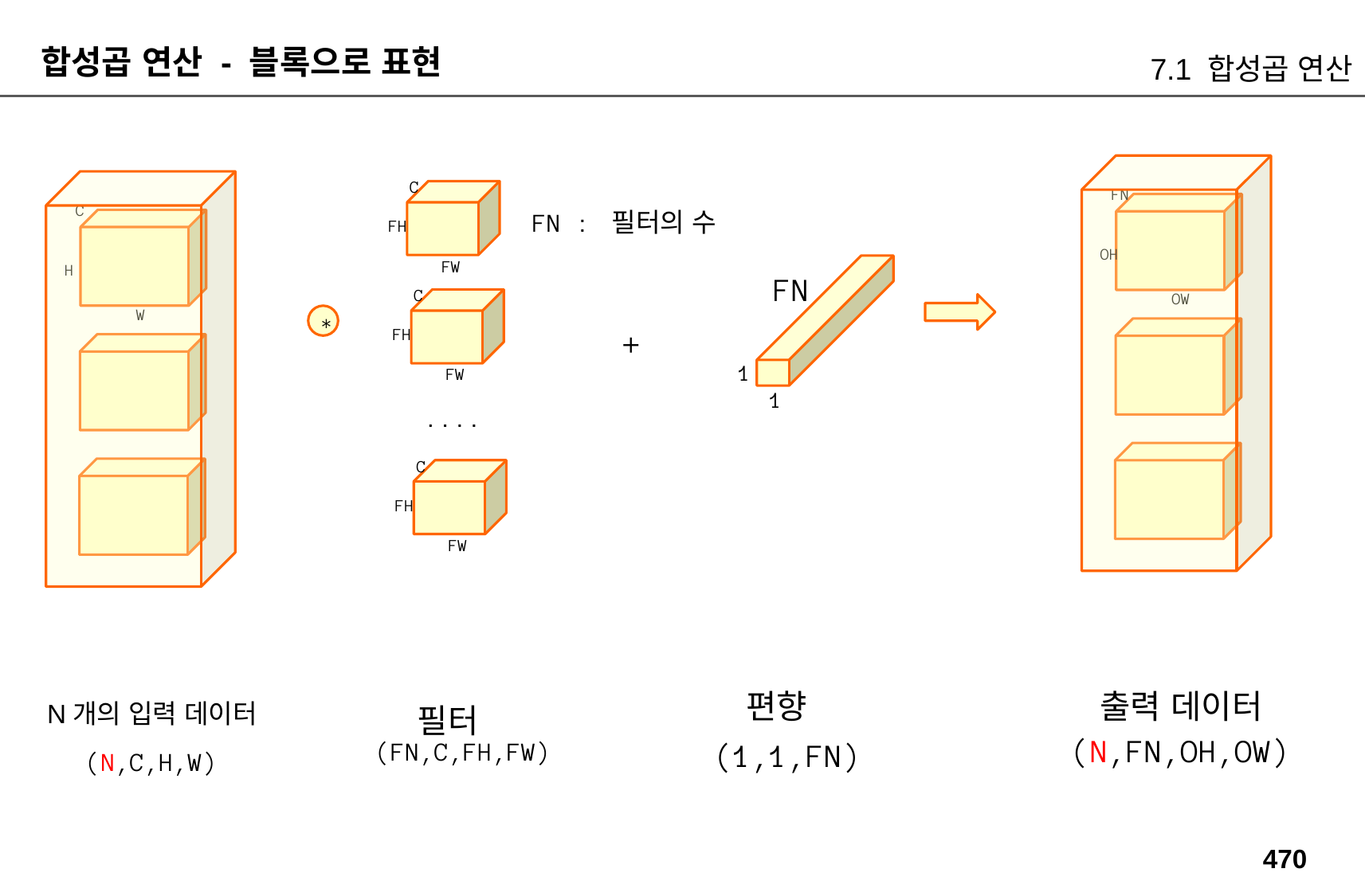

합성곱 연산 - 블록으로 표현
7.1 합성곱 연산

C

FH
FW

FN
C

FN : 필터의 수

OH
H

FN
C

FH
FW
OW

W
*
+

1
1
....

C

FH
FW

필터
편향
출력 데이터
N개의 입력 데이터
필터
(N,FN,OH,OW)
(FN,C,FH,FW)
(1,1,FN)
(N,C,H,W)